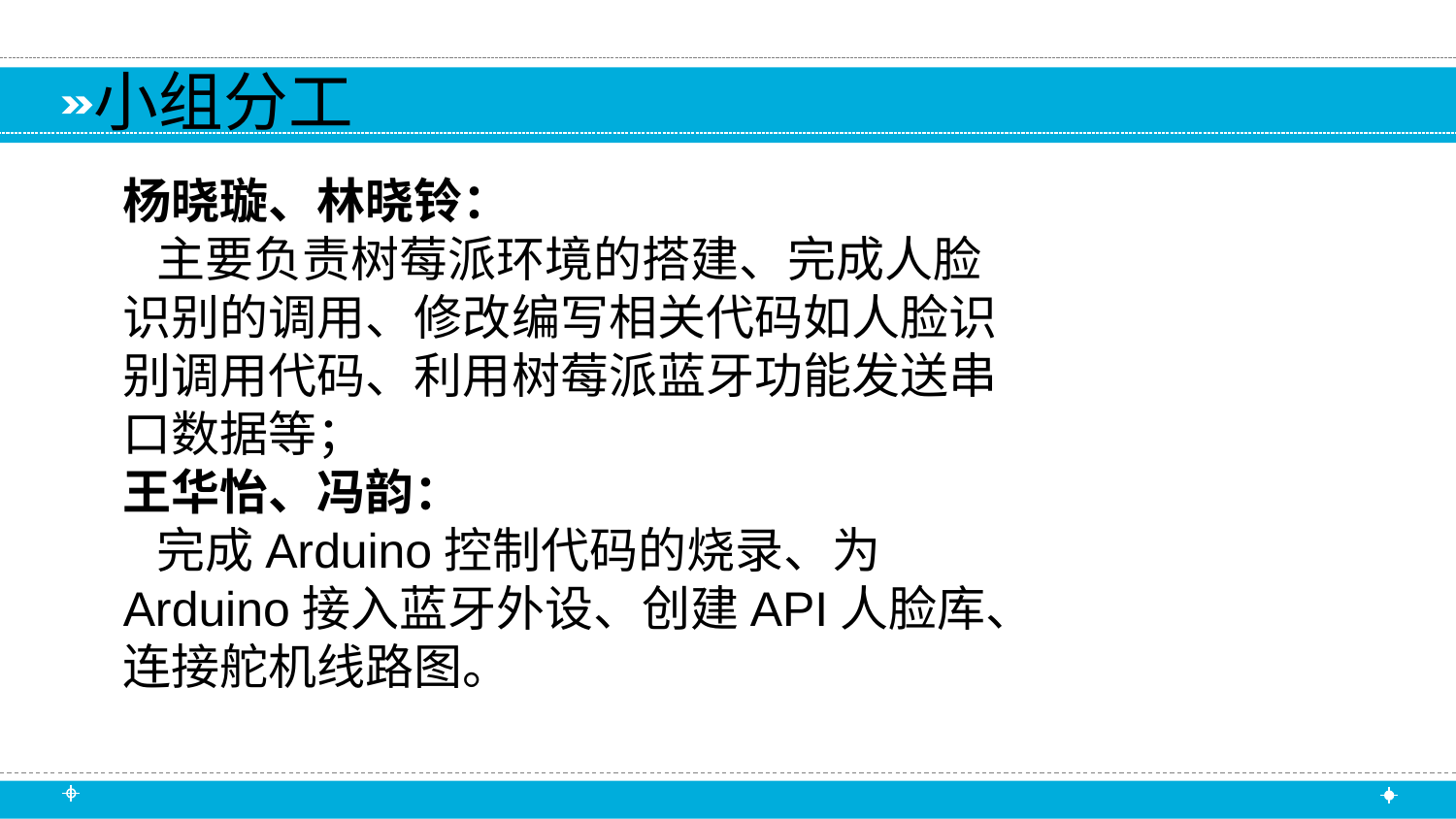

小组分工
杨晓璇、林晓铃：
  主要负责树莓派环境的搭建、完成人脸识别的调用、修改编写相关代码如人脸识别调用代码、利用树莓派蓝牙功能发送串口数据等；
王华怡、冯韵：
  完成Arduino控制代码的烧录、为Arduino接入蓝牙外设、创建API人脸库、连接舵机线路图。